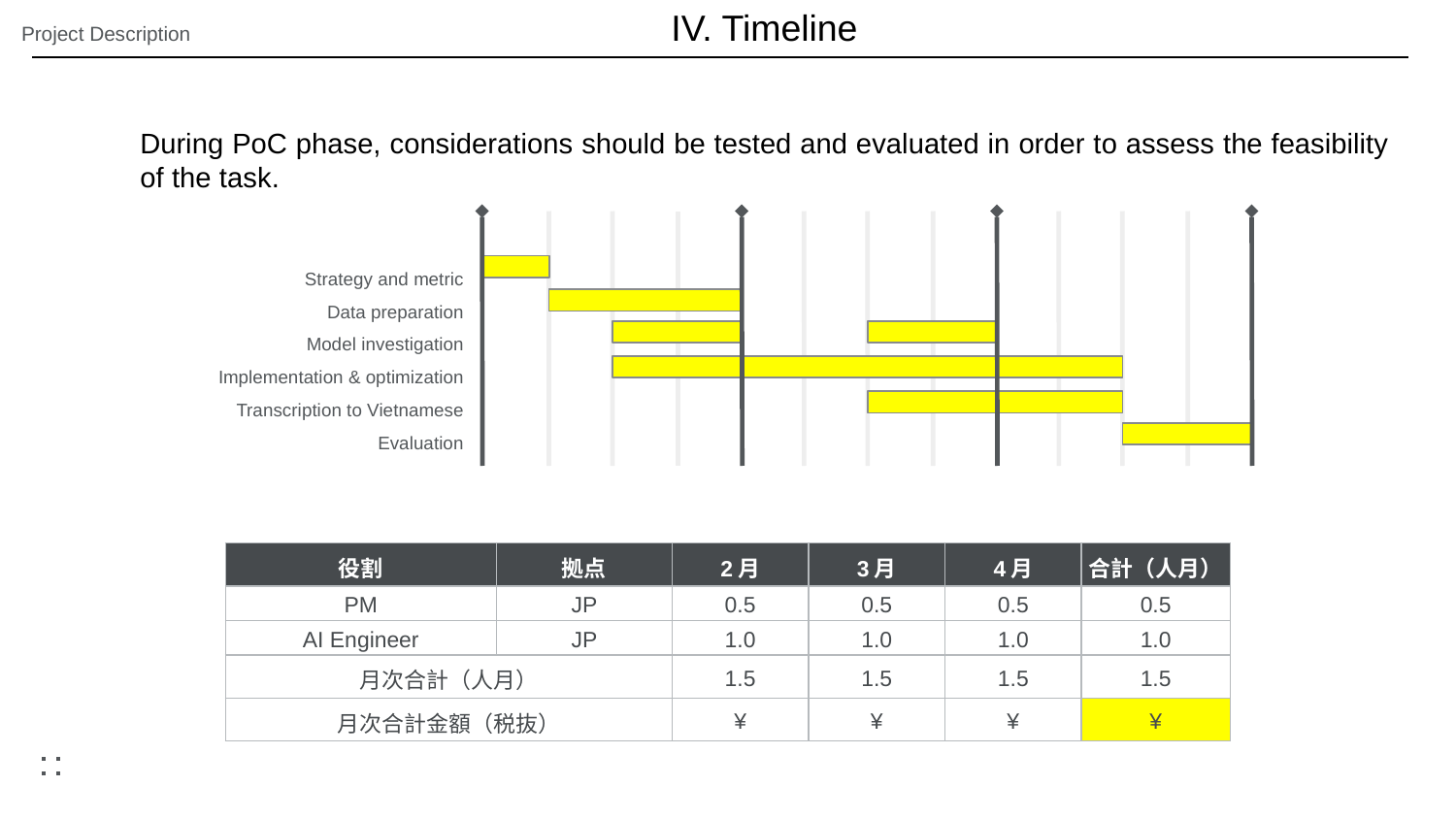

IV. Timeline
Project Description
During PoC phase, considerations should be tested and evaluated in order to assess the feasibility of the task.
Strategy and metric
Data preparation
Model investigation
Implementation & optimization
Transcription to Vietnamese
Evaluation

| 役割 | 拠点 | 2月 | 3月 | 4月 | 合計（人月） |
| --- | --- | --- | --- | --- | --- |
| PM | JP | 0.5 | 0.5 | 0.5 | 0.5 |
| AI Engineer | JP | 1.0 | 1.0 | 1.0 | 1.0 |
| 月次合計（人月） |  | 1.5 | 1.5 | 1.5 | 1.5 |
| 月次合計金額（税抜） |  | ¥ | ¥ | ¥ | ¥ |